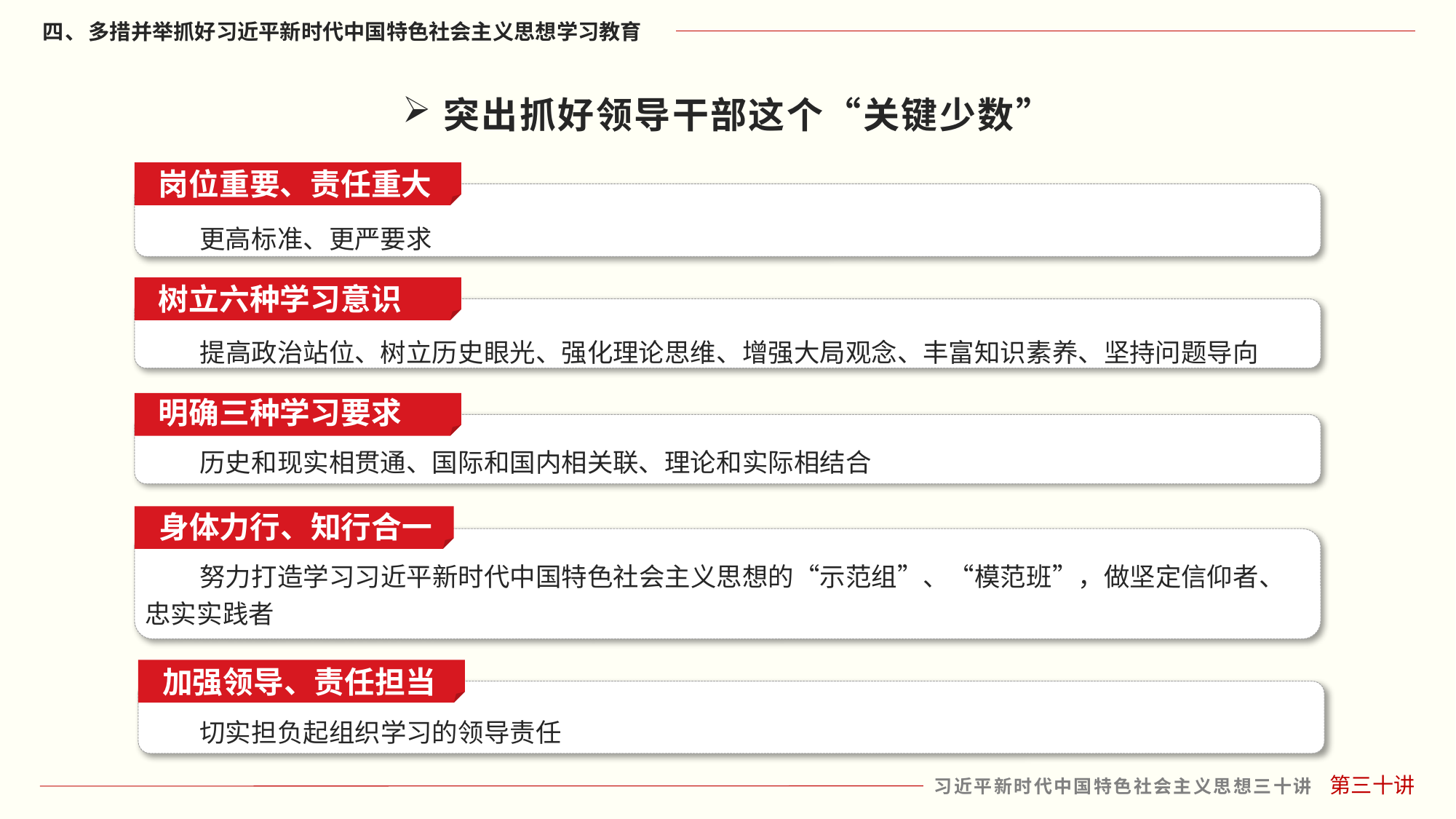

突出抓好领导干部这个“关键少数”
岗位重要、责任重大

更高标准、更严要求

树立六种学习意识

提高政治站位、树立历史眼光、强化理论思维、增强大局观念、丰富知识素养、坚持问题导向
明确三种学习要求

历史和现实相贯通、国际和国内相关联、理论和实际相结合
身体力行、知行合一

努力打造学习习近平新时代中国特色社会主义思想的“示范组”、“模范班”，做坚定信仰者、忠实实践者
加强领导、责任担当

切实担负起组织学习的领导责任